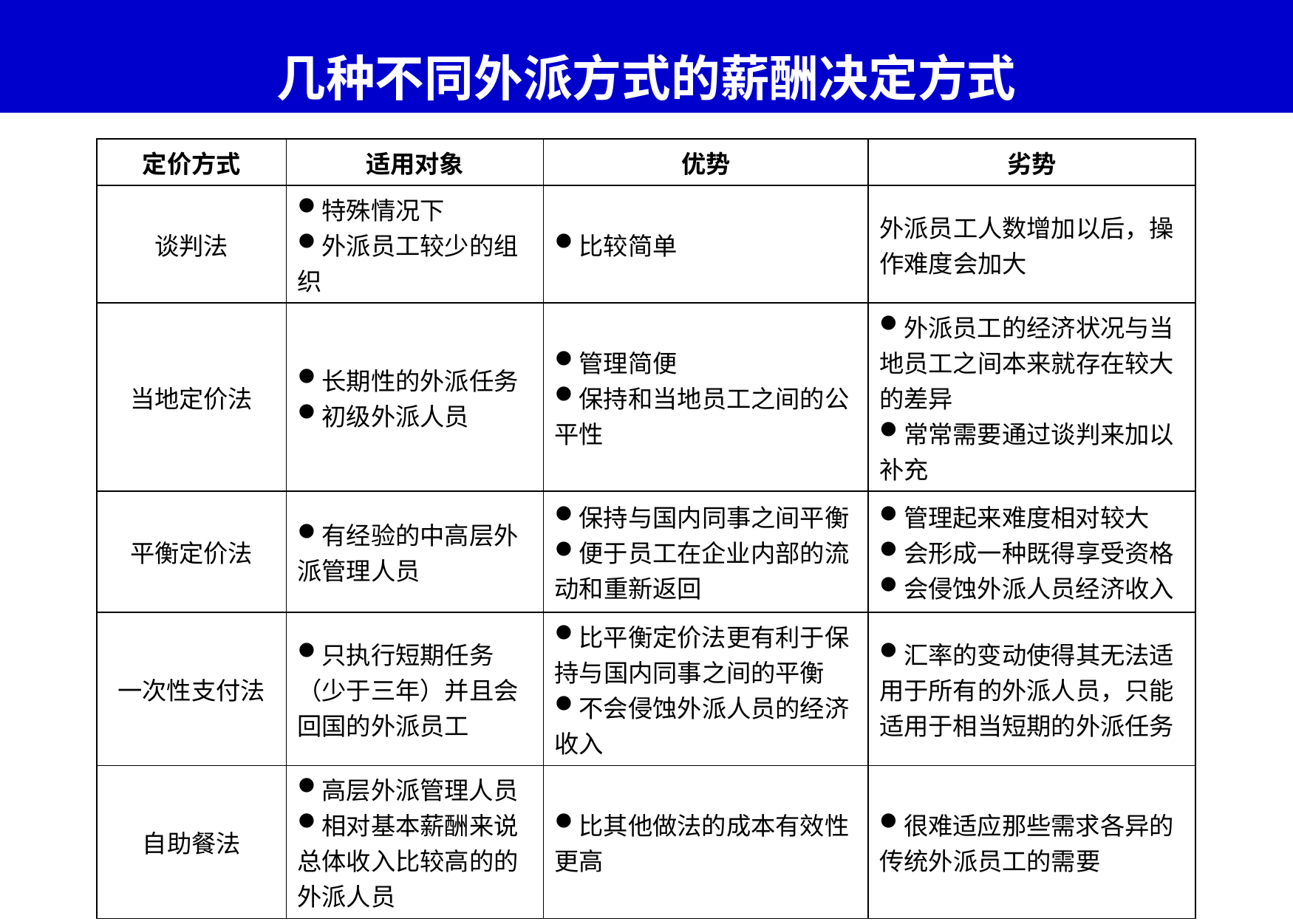

# 几种不同外派方式的薪酬决定方式
| 定价方式 | 适用对象 | 优势 | 劣势 |
| --- | --- | --- | --- |
| 谈判法 | 特殊情况下 外派员工较少的组织 | 比较简单 | 外派员工人数增加以后，操作难度会加大 |
| 当地定价法 | 长期性的外派任务 初级外派人员 | 管理简便 保持和当地员工之间的公平性 | 外派员工的经济状况与当地员工之间本来就存在较大的差异 常常需要通过谈判来加以补充 |
| 平衡定价法 | 有经验的中高层外派管理人员 | 保持与国内同事之间平衡 便于员工在企业内部的流动和重新返回 | 管理起来难度相对较大 会形成一种既得享受资格 会侵蚀外派人员经济收入 |
| 一次性支付法 | 只执行短期任务（少于三年）并且会回国的外派员工 | 比平衡定价法更有利于保持与国内同事之间的平衡 不会侵蚀外派人员的经济收入 | 汇率的变动使得其无法适用于所有的外派人员，只能适用于相当短期的外派任务 |
| 自助餐法 | 高层外派管理人员 相对基本薪酬来说总体收入比较高的的外派人员 | 比其他做法的成本有效性更高 | 很难适应那些需求各异的传统外派员工的需要 |